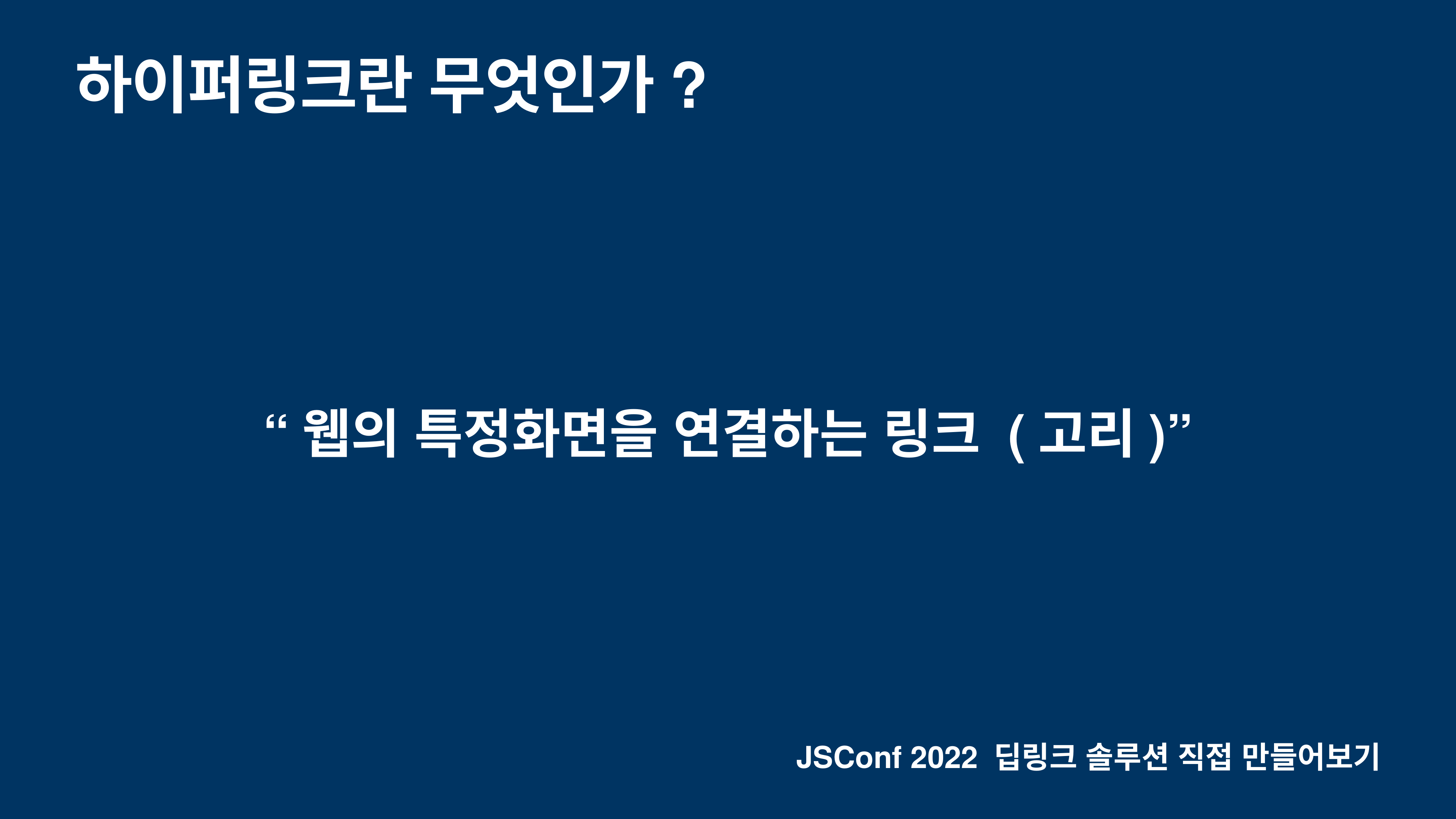

# 하이퍼링크란 무엇인가?
“웹의 특정화면을 연결하는 링크 (고리)”
JSConf 2022 딥링크 솔루션 직접 만들어보기